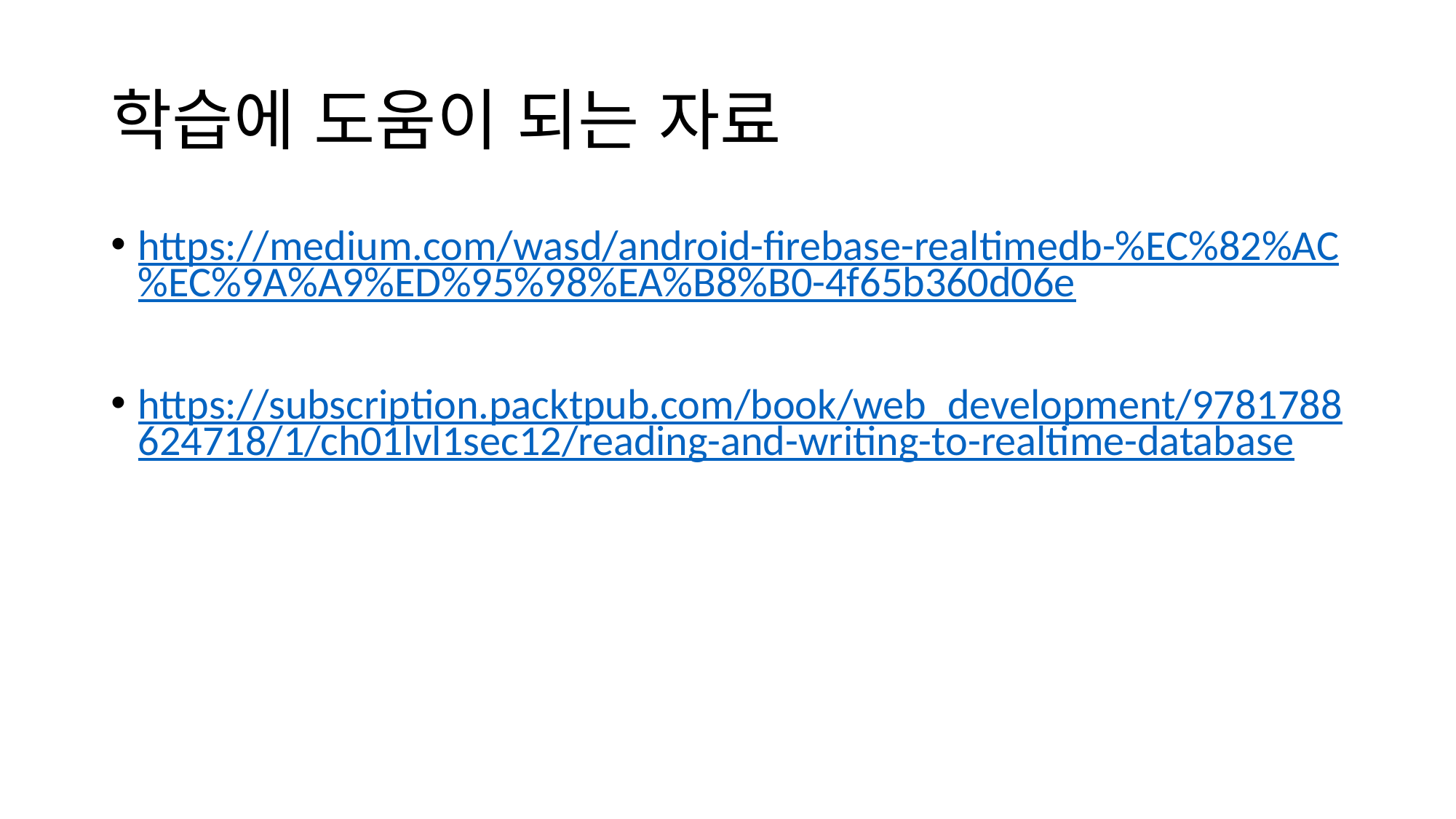

# 학습에 도움이 되는 자료
https://medium.com/wasd/android-firebase-realtimedb-%EC%82%AC%EC%9A%A9%ED%95%98%EA%B8%B0-4f65b360d06e

https://subscription.packtpub.com/book/web_development/9781788624718/1/ch01lvl1sec12/reading-and-writing-to-realtime-database